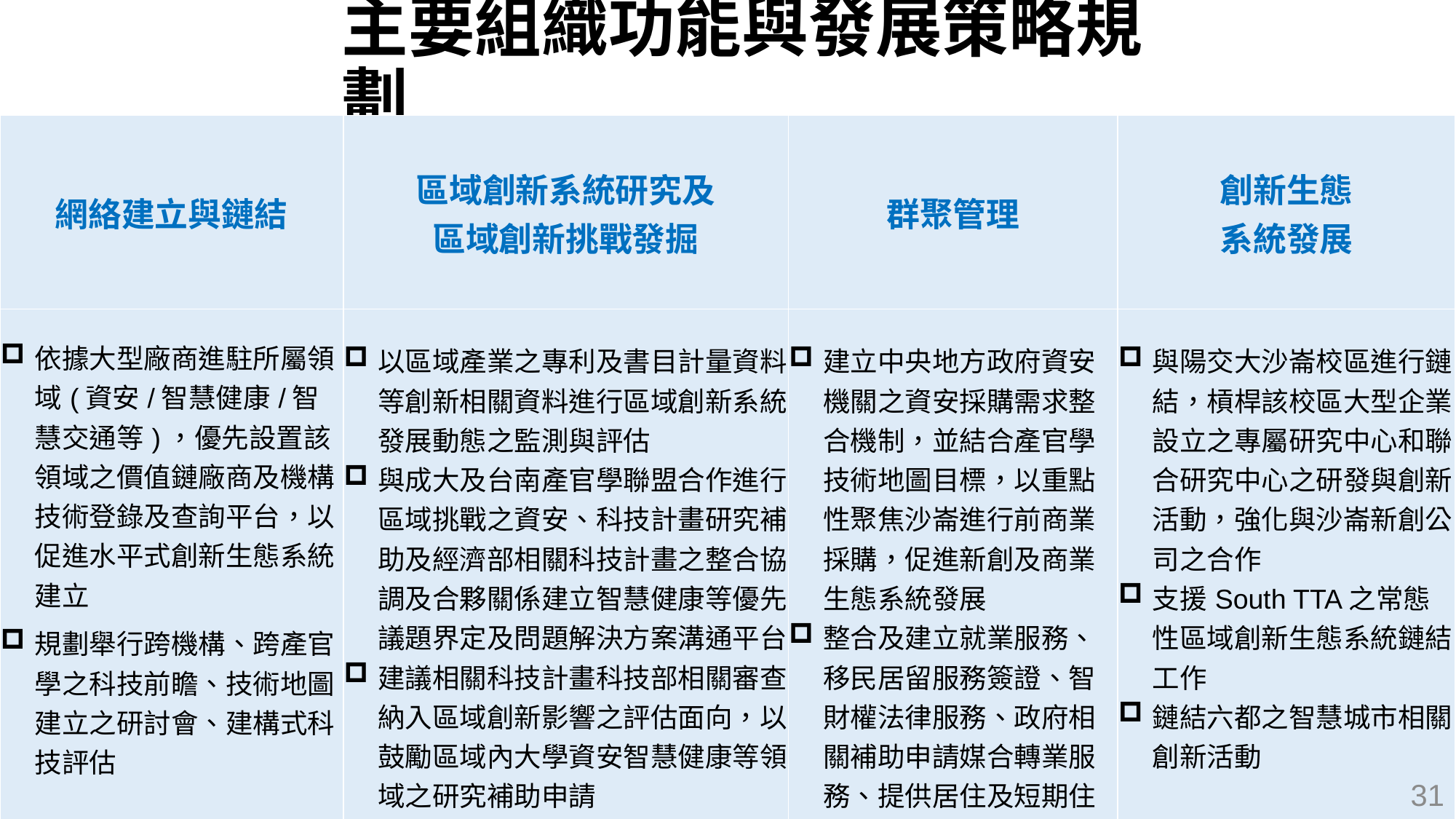

# 主要組織功能與發展策略規劃
| 網絡建立與鏈結 | 區域創新系統研究及 區域創新挑戰發掘 | 群聚管理 | 創新生態 系統發展 |
| --- | --- | --- | --- |
| 依據大型廠商進駐所屬領域(資安/智慧健康/智慧交通等)，優先設置該領域之價值鏈廠商及機構技術登錄及查詢平台，以促進水平式創新生態系統建立 規劃舉行跨機構、跨產官學之科技前瞻、技術地圖建立之研討會、建構式科技評估 | 以區域產業之專利及書目計量資料等創新相關資料進行區域創新系統發展動態之監測與評估 與成大及台南產官學聯盟合作進行區域挑戰之資安、科技計畫研究補助及經濟部相關科技計畫之整合協調及合夥關係建立智慧健康等優先議題界定及問題解決方案溝通平台 建議相關科技計畫科技部相關審查納入區域創新影響之評估面向，以鼓勵區域內大學資安智慧健康等領域之研究補助申請 | 建立中央地方政府資安機關之資安採購需求整合機制，並結合產官學技術地圖目標，以重點性聚焦沙崙進行前商業採購，促進新創及商業生態系統發展 整合及建立就業服務、移民居留服務簽證、智財權法律服務、政府相關補助申請媒合轉業服務、提供居住及短期住宿協助、通勤、音樂文化活動等 | 與陽交大沙崙校區進行鏈結，槓桿該校區大型企業設立之專屬研究中心和聯合研究中心之研發與創新活動，強化與沙崙新創公司之合作 支援South TTA之常態性區域創新生態系統鏈結工作 鏈結六都之智慧城市相關創新活動 |
31